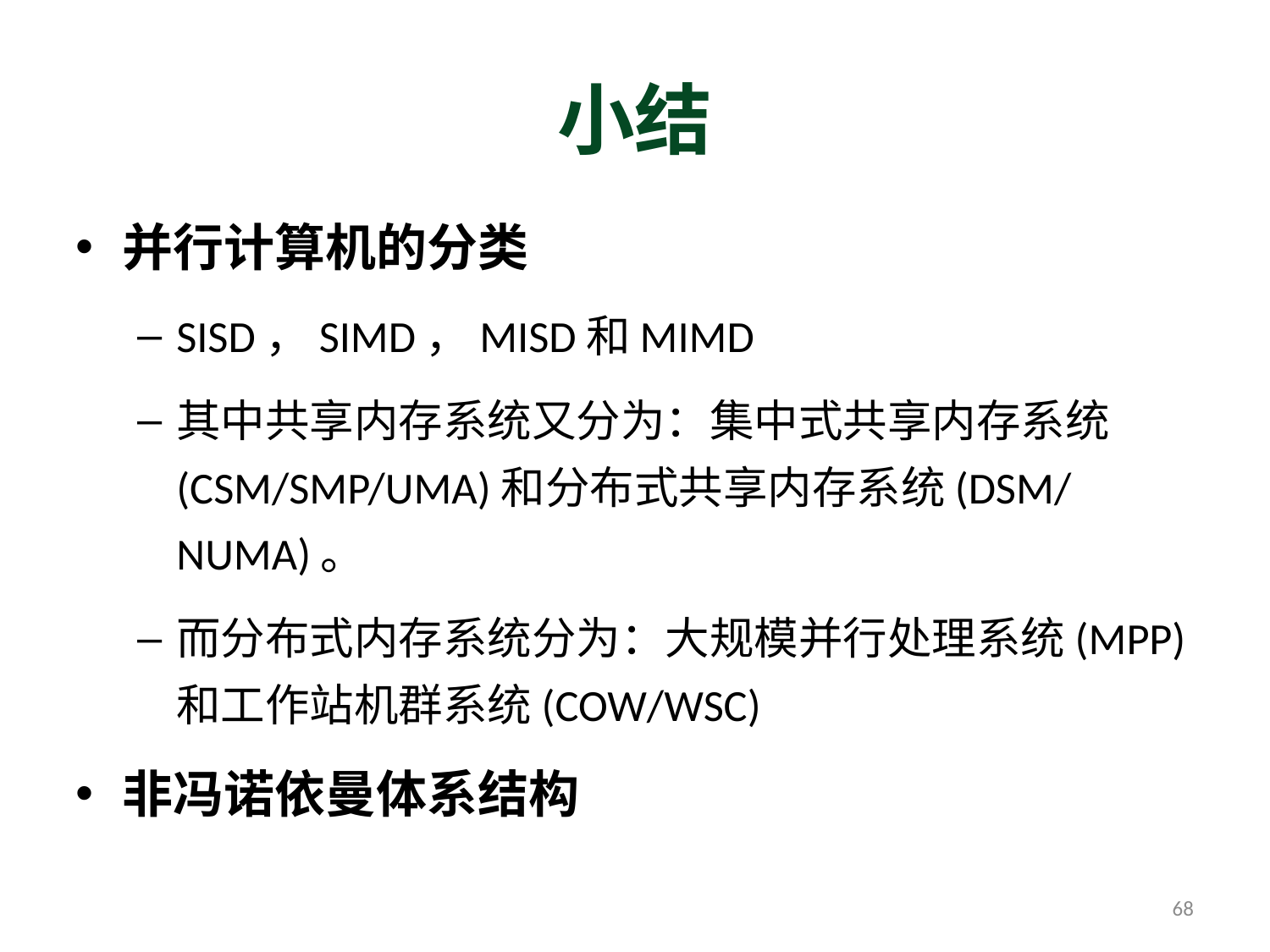

# 小结
并行计算机的分类
SISD，SIMD，MISD和MIMD
其中共享内存系统又分为：集中式共享内存系统(CSM/SMP/UMA)和分布式共享内存系统(DSM/NUMA)。
而分布式内存系统分为：大规模并行处理系统(MPP)和工作站机群系统(COW/WSC)
非冯诺依曼体系结构
68